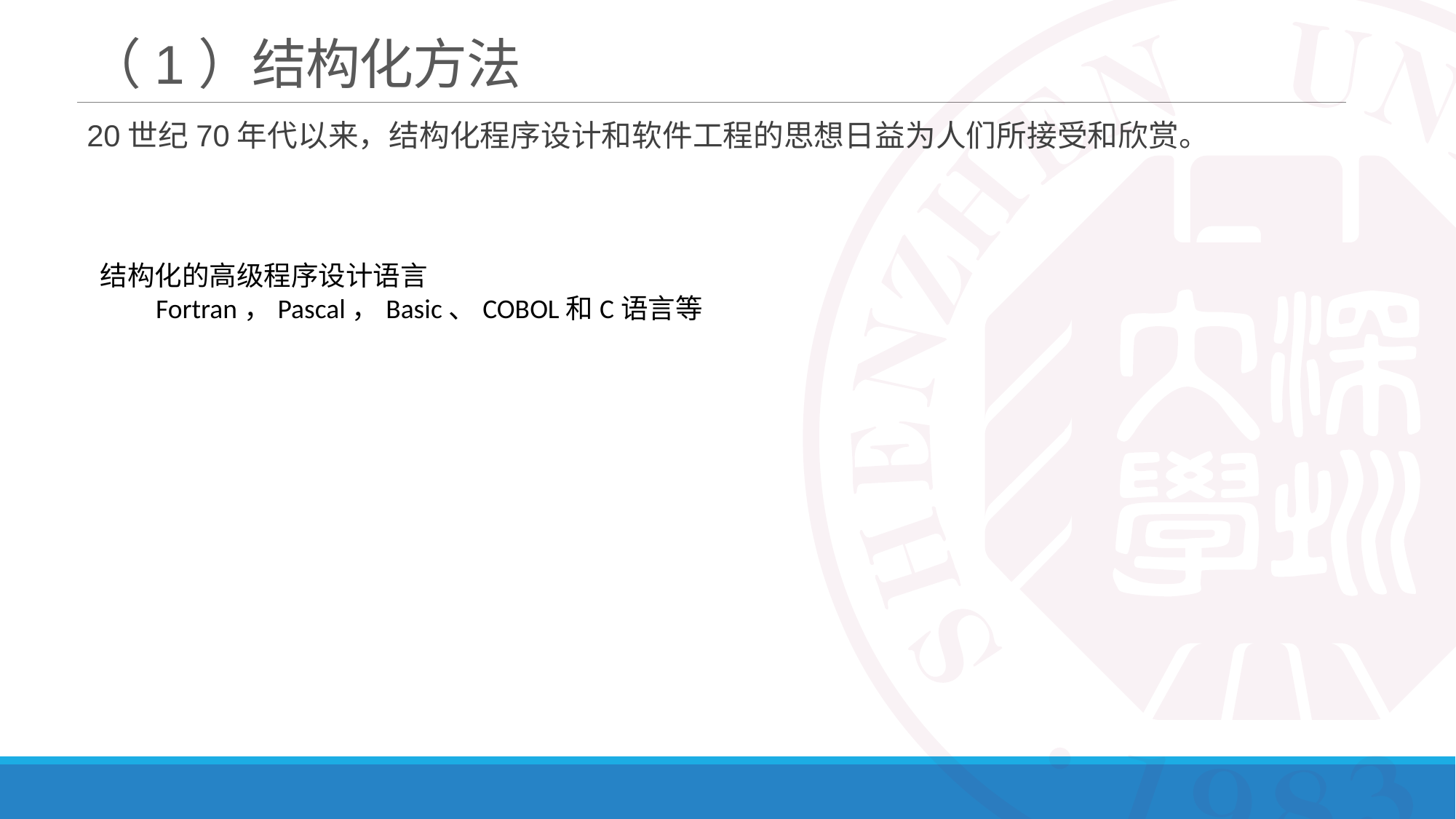

# （1）结构化方法
20世纪70年代以来，结构化程序设计和软件工程的思想日益为人们所接受和欣赏。
结构化的高级程序设计语言
         Fortran，Pascal，Basic、COBOL和C语言等